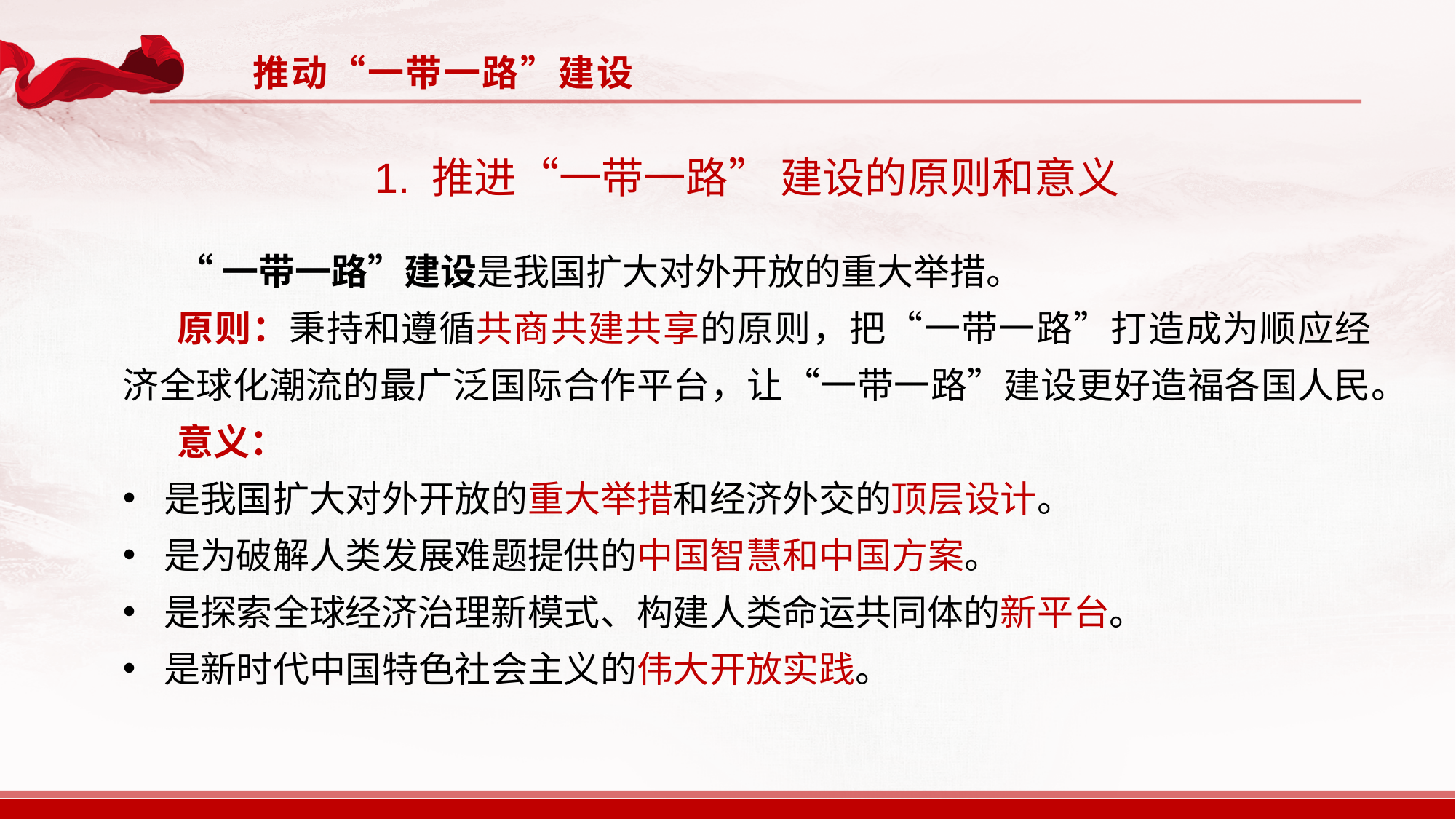

推动“一带一路”建设
1. 推进“一带一路” 建设的原则和意义
“一带一路”建设是我国扩大对外开放的重大举措。
原则：秉持和遵循共商共建共享的原则，把“一带一路”打造成为顺应经济全球化潮流的最广泛国际合作平台，让“一带一路”建设更好造福各国人民。
意义：
是我国扩大对外开放的重大举措和经济外交的顶层设计。
是为破解人类发展难题提供的中国智慧和中国方案。
是探索全球经济治理新模式、构建人类命运共同体的新平台。
是新时代中国特色社会主义的伟大开放实践。